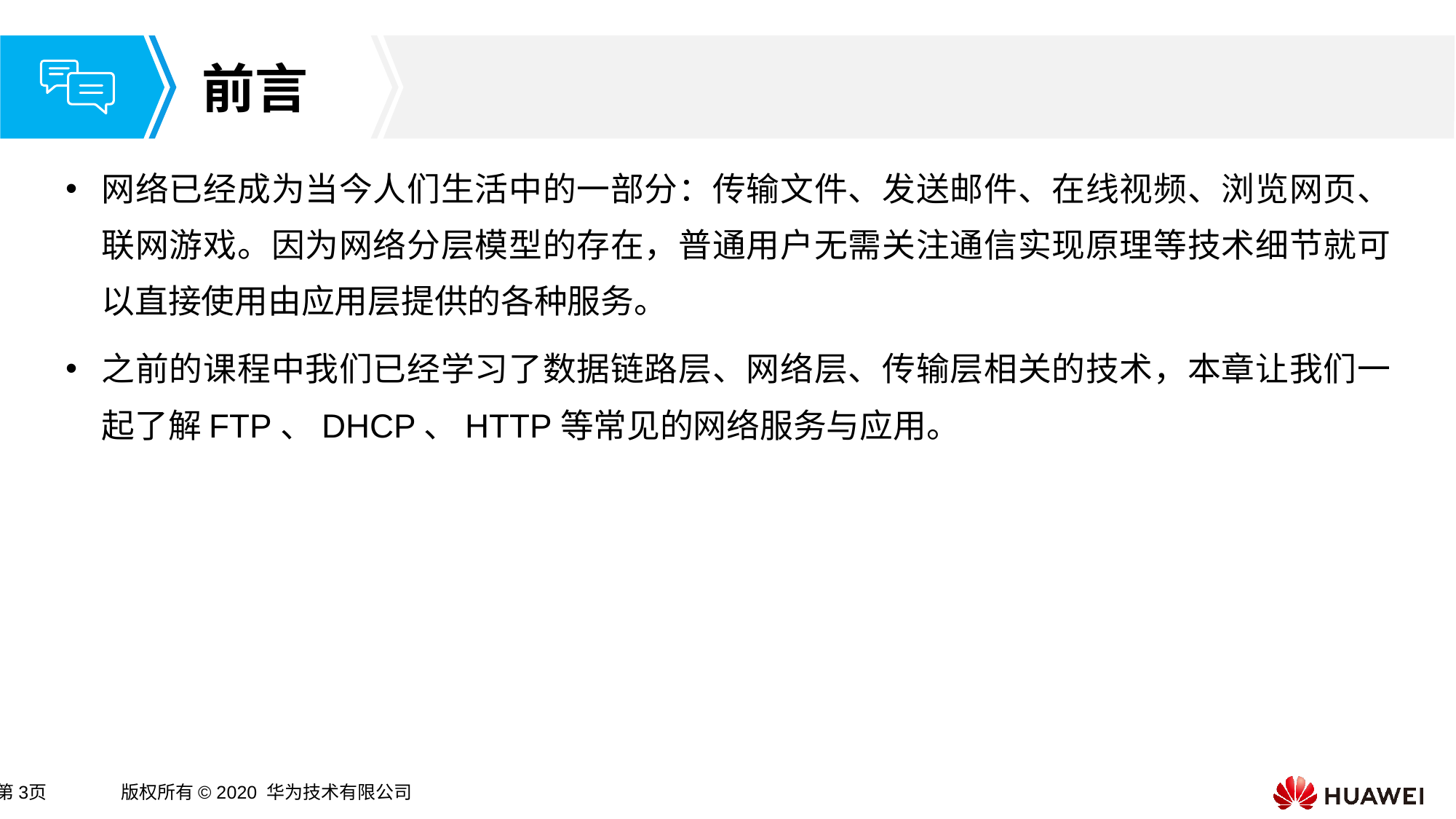

网络已经成为当今人们生活中的一部分：传输文件、发送邮件、在线视频、浏览网页、联网游戏。因为网络分层模型的存在，普通用户无需关注通信实现原理等技术细节就可以直接使用由应用层提供的各种服务。
之前的课程中我们已经学习了数据链路层、网络层、传输层相关的技术，本章让我们一起了解FTP、DHCP、HTTP等常见的网络服务与应用。